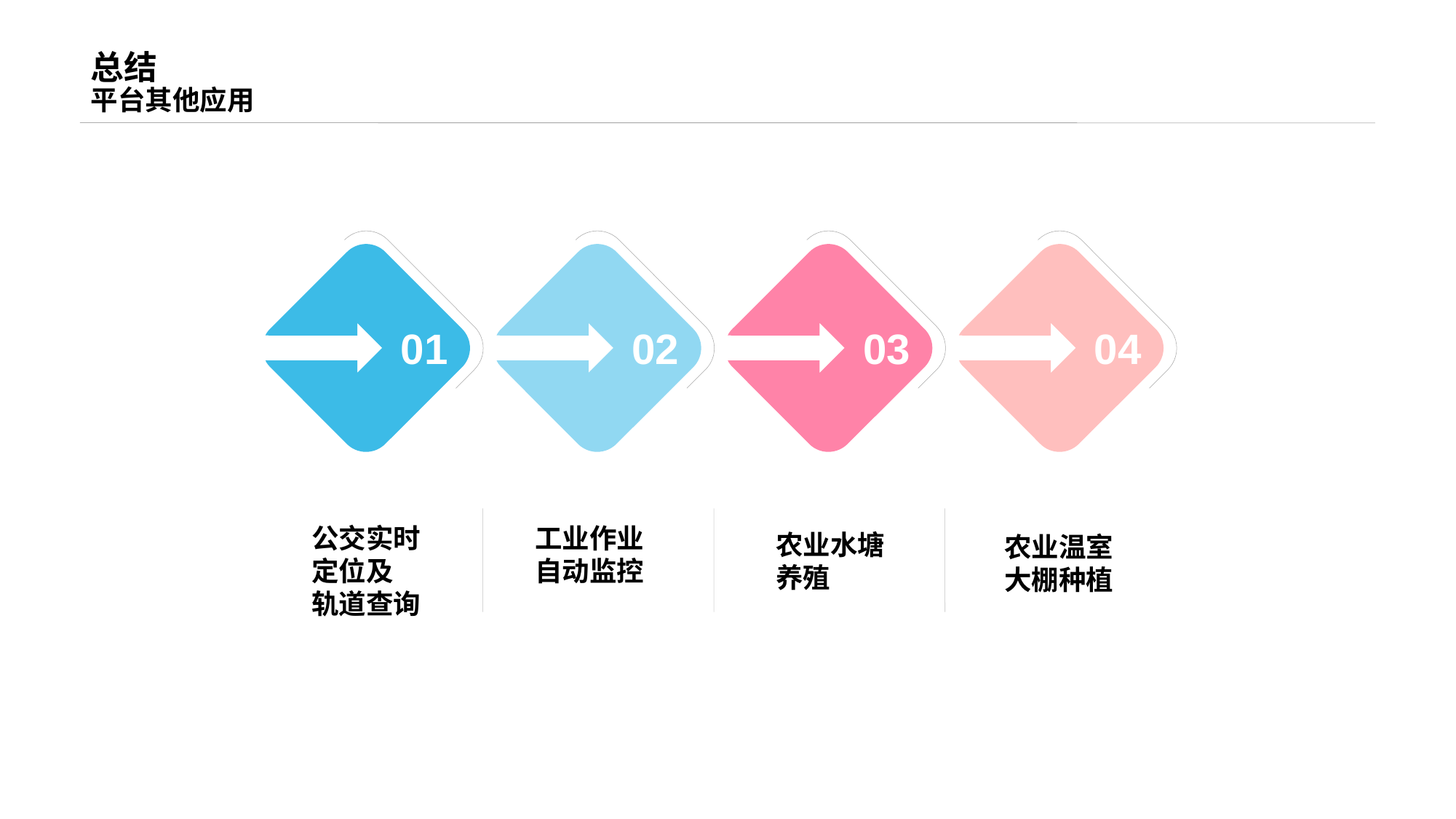

总结
平台其他应用

01

02

03

04

公交实时定位及
轨道查询
工业作业自动监控

农业水塘养殖

农业温室
大棚种植